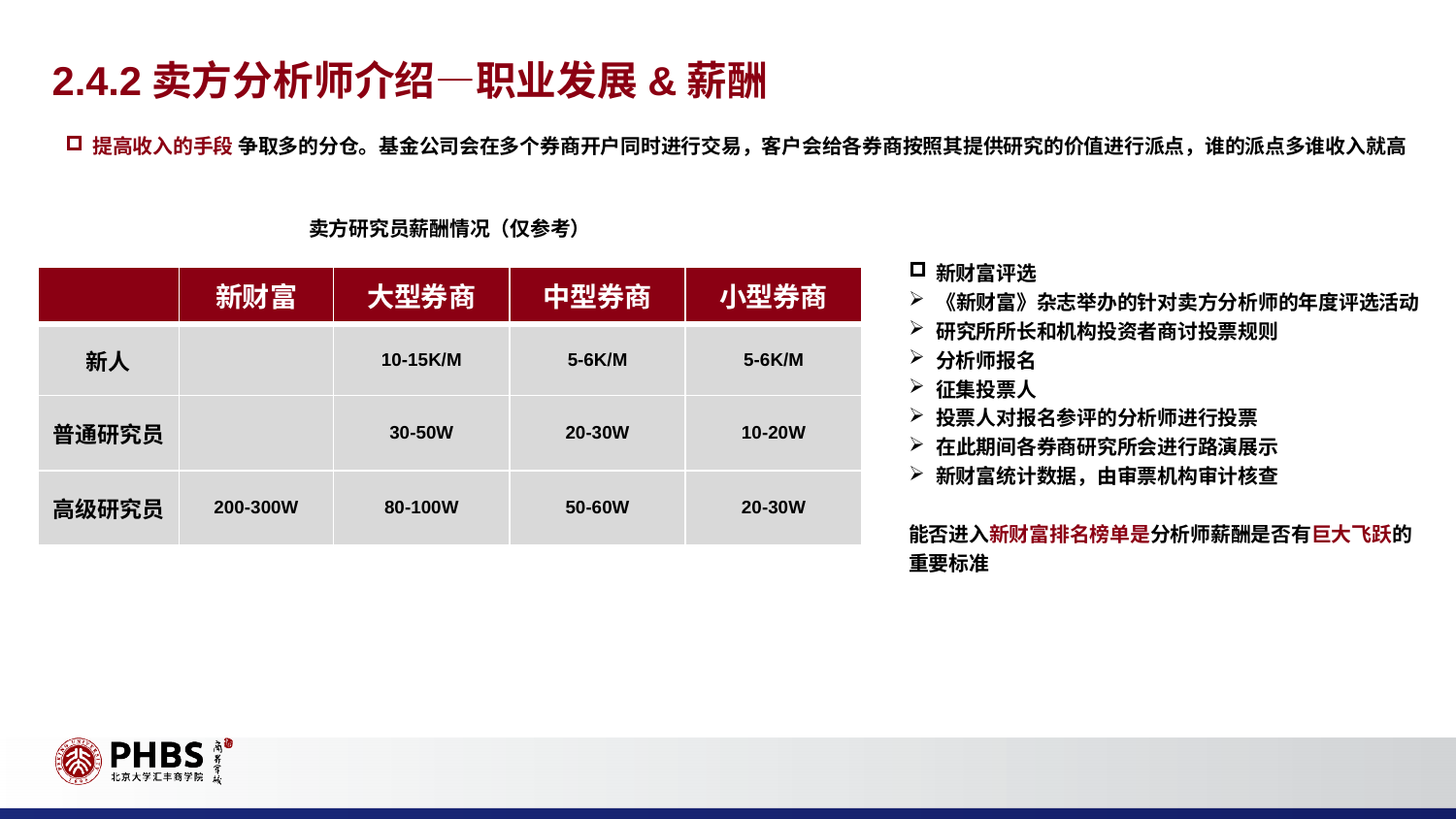

2.4.2卖方分析师介绍—职业发展&薪酬
提高收入的手段 争取多的分仓。基金公司会在多个券商开户同时进行交易，客户会给各券商按照其提供研究的价值进行派点，谁的派点多谁收入就高
卖方研究员薪酬情况（仅参考）
新财富评选
《新财富》杂志举办的针对卖方分析师的年度评选活动
研究所所长和机构投资者商讨投票规则
分析师报名
征集投票人
投票人对报名参评的分析师进行投票
在此期间各券商研究所会进行路演展示
新财富统计数据，由审票机构审计核查

能否进入新财富排名榜单是分析师薪酬是否有巨大飞跃的重要标准
|  | 新财富 | 大型券商 | 中型券商 | 小型券商 |
| --- | --- | --- | --- | --- |
| 新人 |  | 10-15K/M | 5-6K/M | 5-6K/M |
| 普通研究员 |  | 30-50W | 20-30W | 10-20W |
| 高级研究员 | 200-300W | 80-100W | 50-60W | 20-30W |